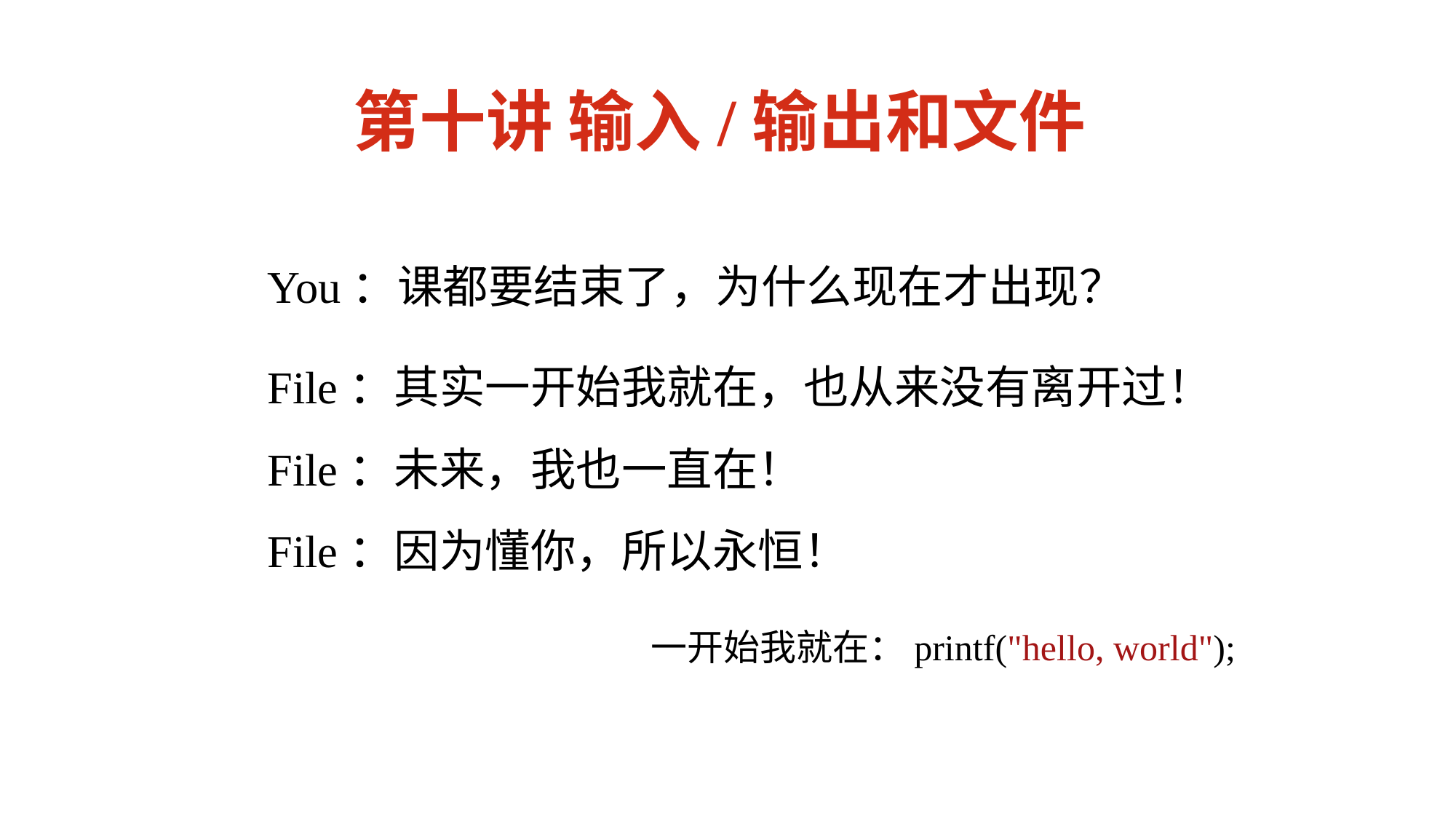

第十讲 输入/输出和文件
You：课都要结束了，为什么现在才出现？
File：其实一开始我就在，也从来没有离开过！
File：未来，我也一直在！
File：因为懂你，所以永恒！
一开始我就在：printf("hello, world");